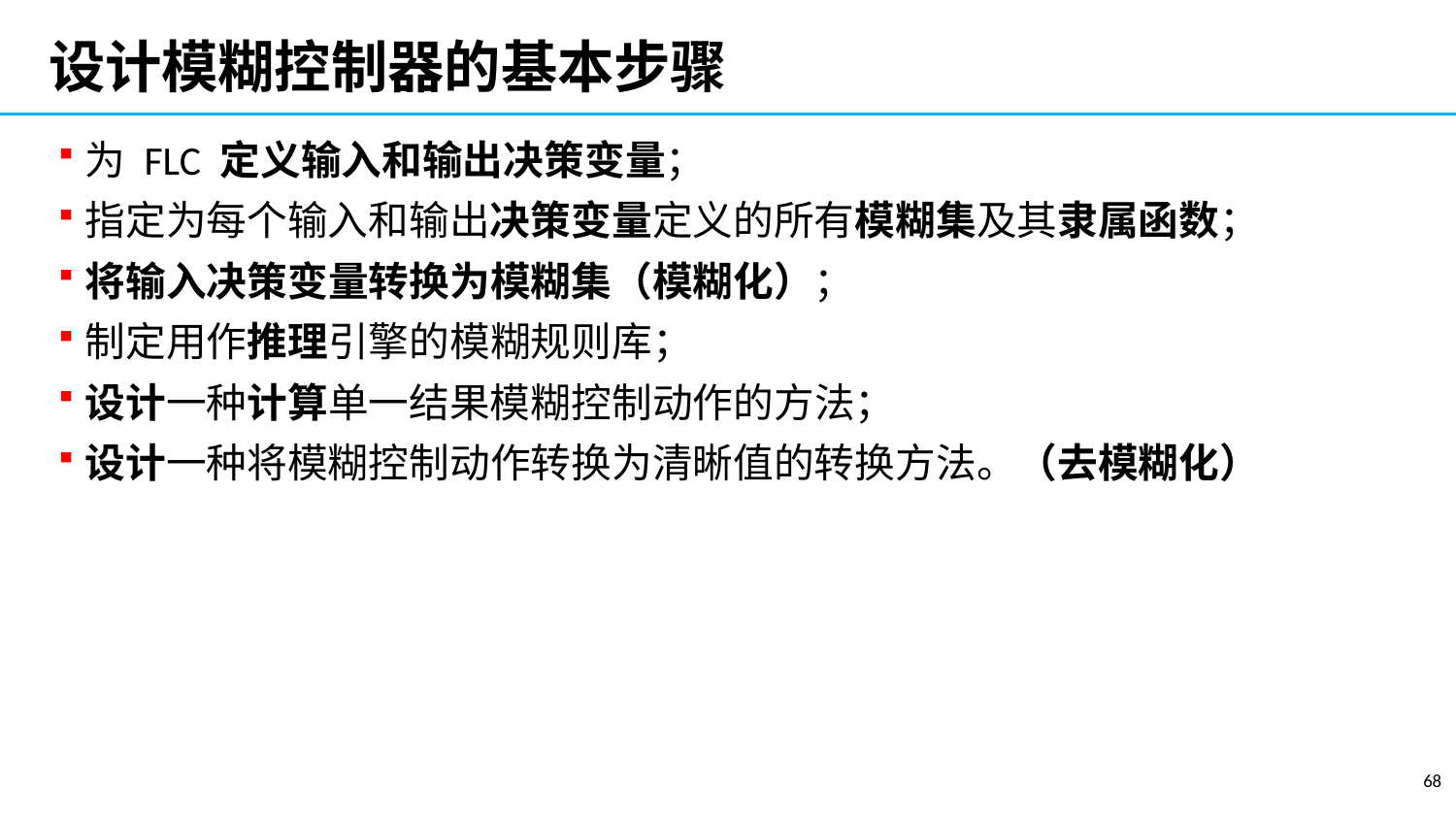

# 设计模糊控制器的基本步骤

为 FLC 定义输入和输出决策变量；
指定为每个输入和输出决策变量定义的所有模糊集及其隶属函数；
将输入决策变量转换为模糊集（模糊化）；
制定用作推理引擎的模糊规则库；
设计一种计算单一结果模糊控制动作的方法；
设计一种将模糊控制动作转换为清晰值的转换方法。（去模糊化）
68